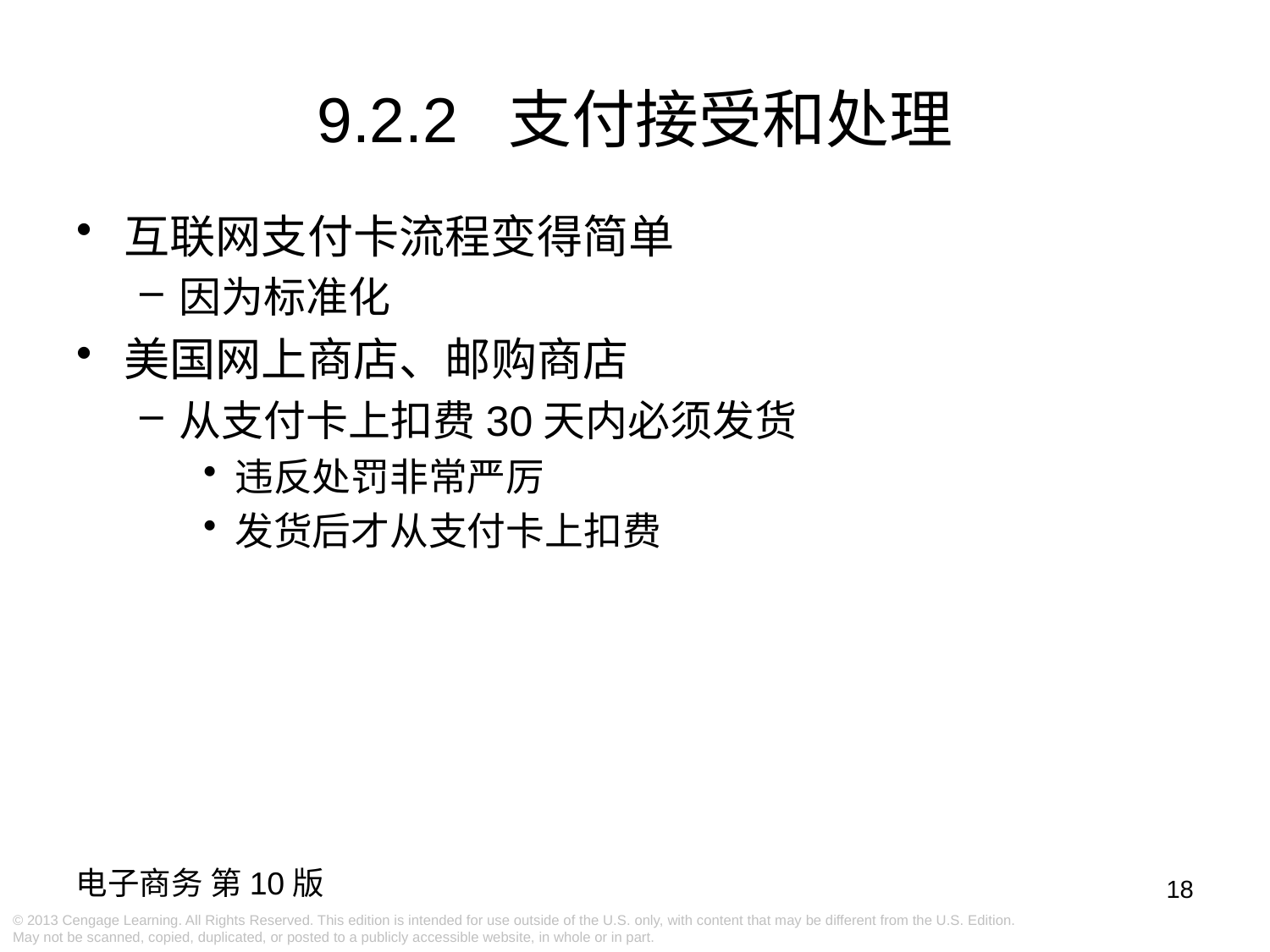

9.2.2  支付接受和处理
互联网支付卡流程变得简单
因为标准化
美国网上商店、邮购商店
从支付卡上扣费30天内必须发货
违反处罚非常严厉
发货后才从支付卡上扣费
18